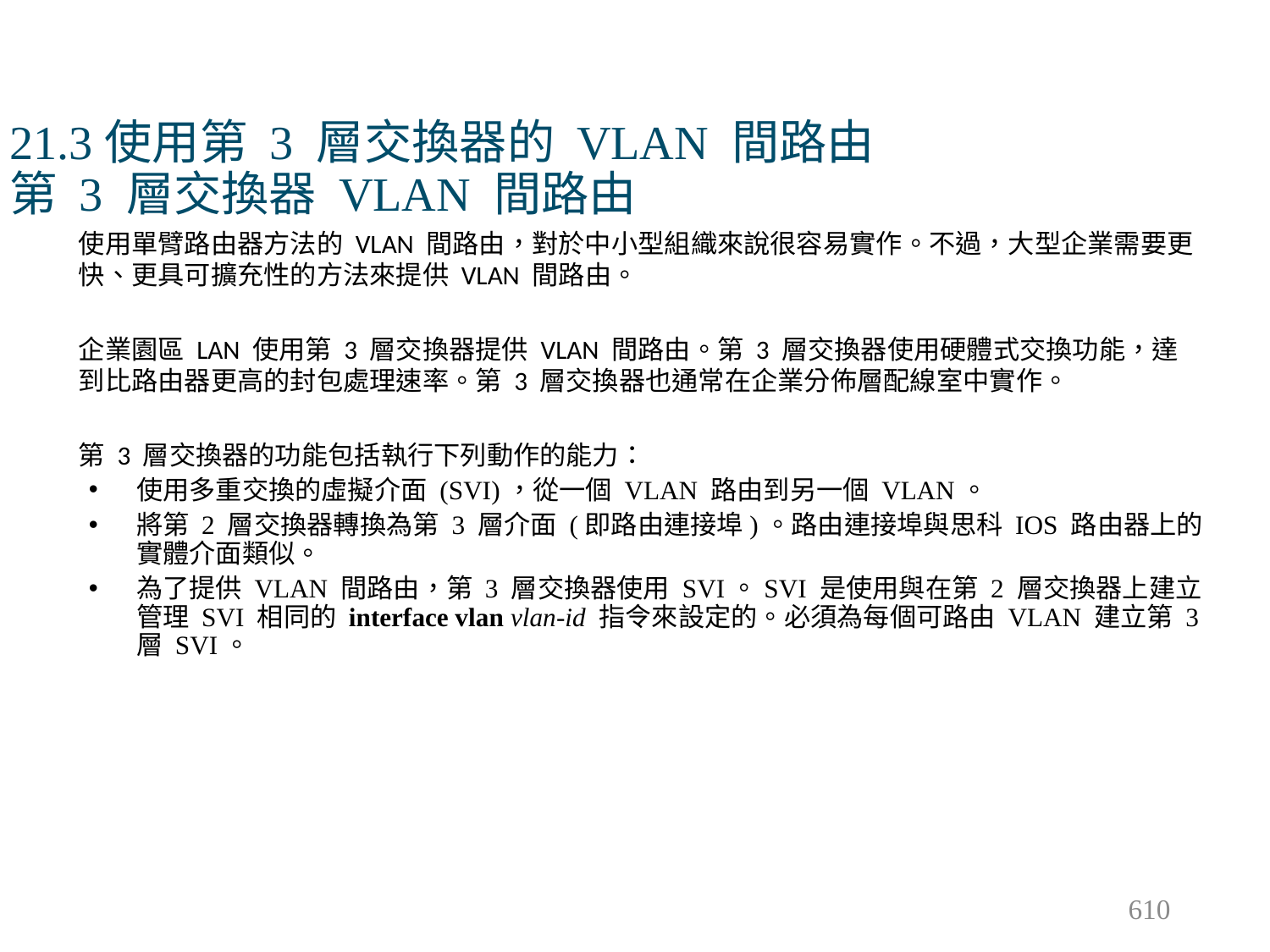

# 21.3使用第 3 層交換器的 VLAN 間路由 第 3 層交換器 VLAN 間路由
使用單臂路由器方法的 VLAN 間路由，對於中小型組織來說很容易實作。不過，大型企業需要更快、更具可擴充性的方法來提供 VLAN 間路由。

企業園區 LAN 使用第 3 層交換器提供 VLAN 間路由。第 3 層交換器使用硬體式交換功能，達到比路由器更高的封包處理速率。第 3 層交換器也通常在企業分佈層配線室中實作。

第 3 層交換器的功能包括執行下列動作的能力：
使用多重交換的虛擬介面 (SVI)，從一個 VLAN 路由到另一個 VLAN。
將第 2 層交換器轉換為第 3 層介面 (即路由連接埠)。路由連接埠與思科 IOS 路由器上的實體介面類似。
為了提供 VLAN 間路由，第 3 層交換器使用 SVI。SVI 是使用與在第 2 層交換器上建立管理 SVI 相同的 interface vlan vlan-id 指令來設定的。必須為每個可路由 VLAN 建立第 3 層 SVI。

610